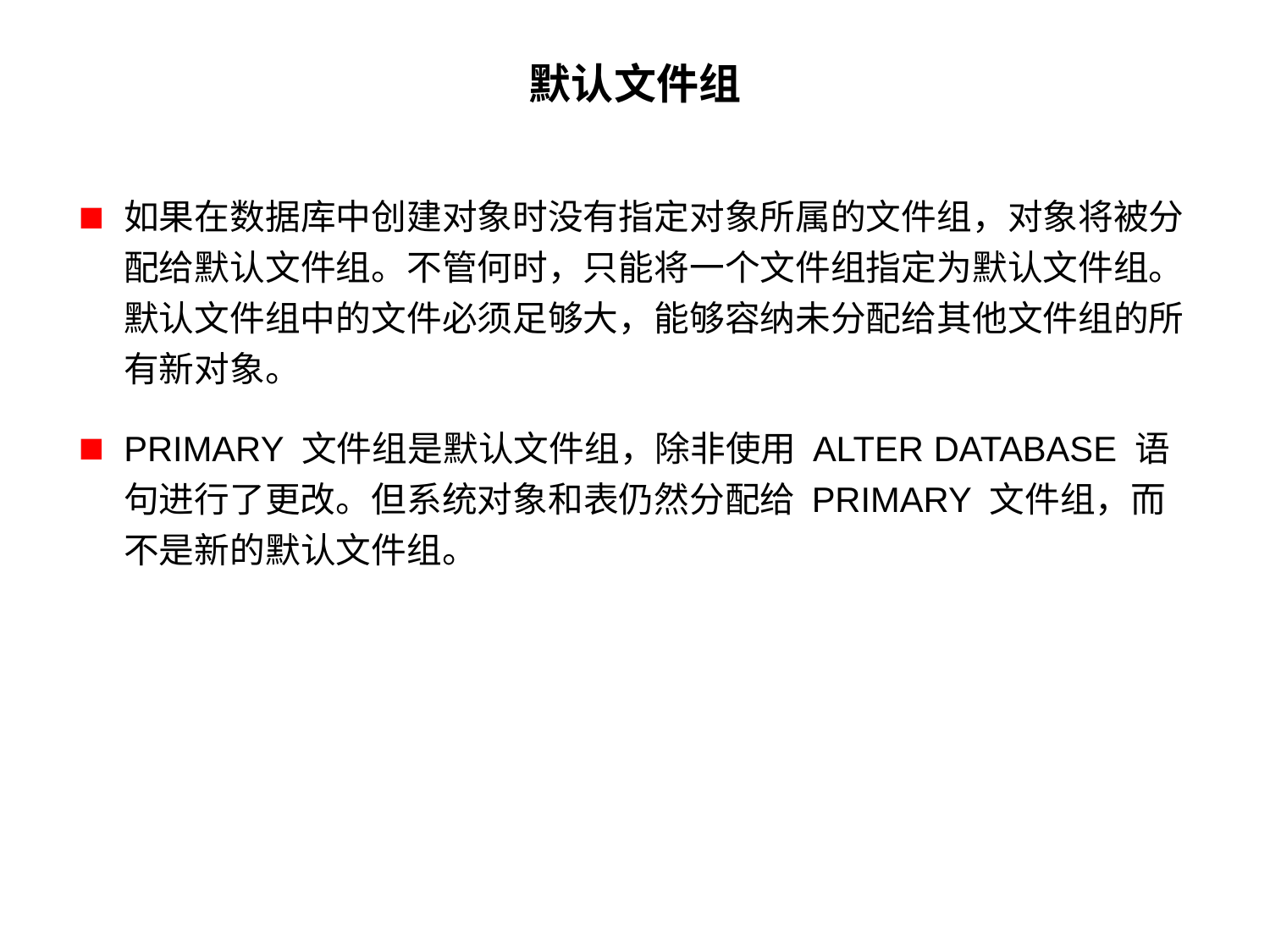

# 默认文件组
如果在数据库中创建对象时没有指定对象所属的文件组，对象将被分配给默认文件组。不管何时，只能将一个文件组指定为默认文件组。默认文件组中的文件必须足够大，能够容纳未分配给其他文件组的所有新对象。
PRIMARY 文件组是默认文件组，除非使用 ALTER DATABASE 语句进行了更改。但系统对象和表仍然分配给 PRIMARY 文件组，而不是新的默认文件组。